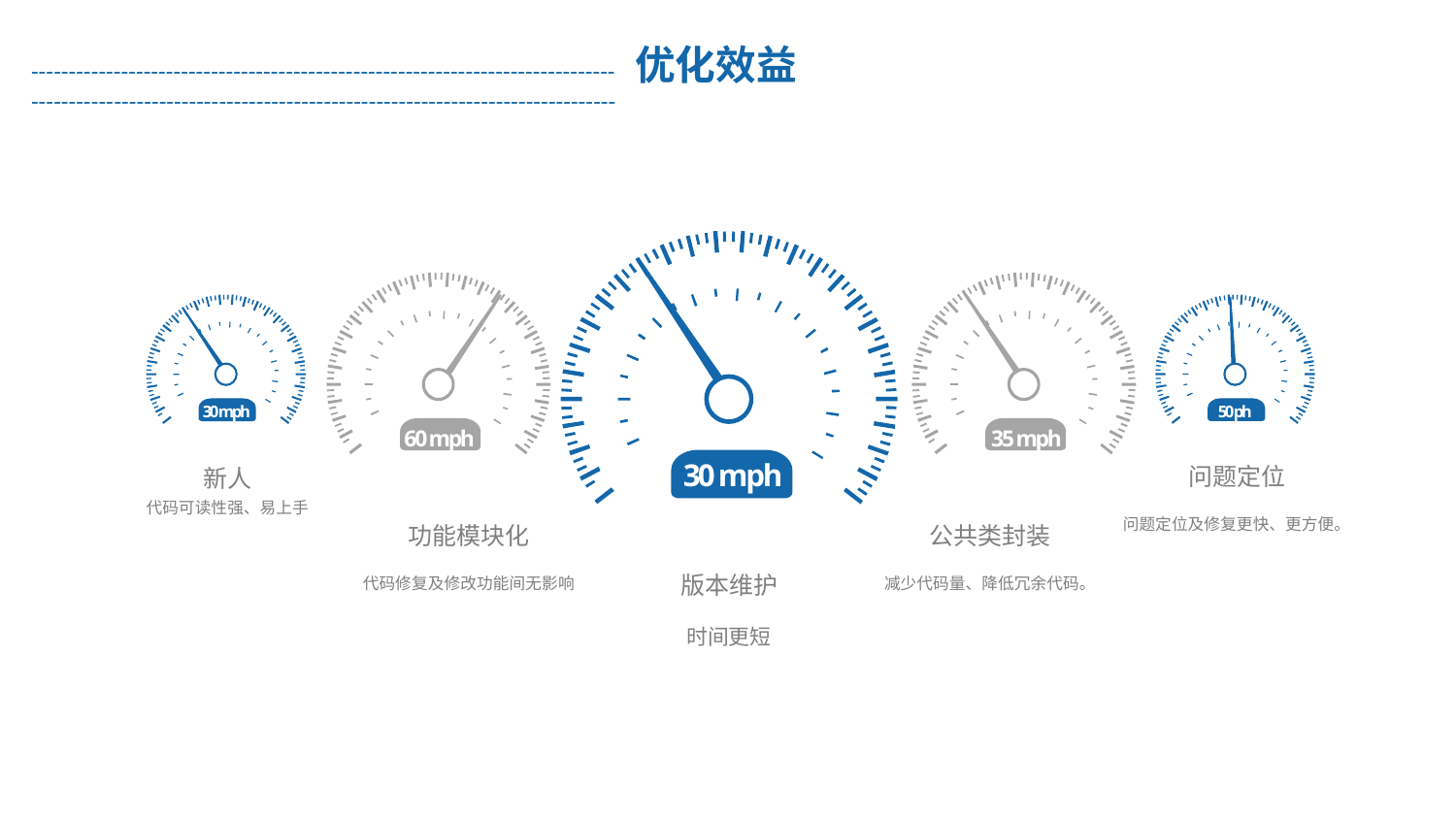

------------------------------------------------------------------------------  优化效益   ------------------------------------------------------------------------------

30 mph

60 mph

35 mph

30 mph

50 ph
问题定位

问题定位及修复更快、更方便。
新人
代码可读性强、易上手
功能模块化

代码修复及修改功能间无影响
公共类封装

减少代码量、降低冗余代码。
版本维护

时间更短